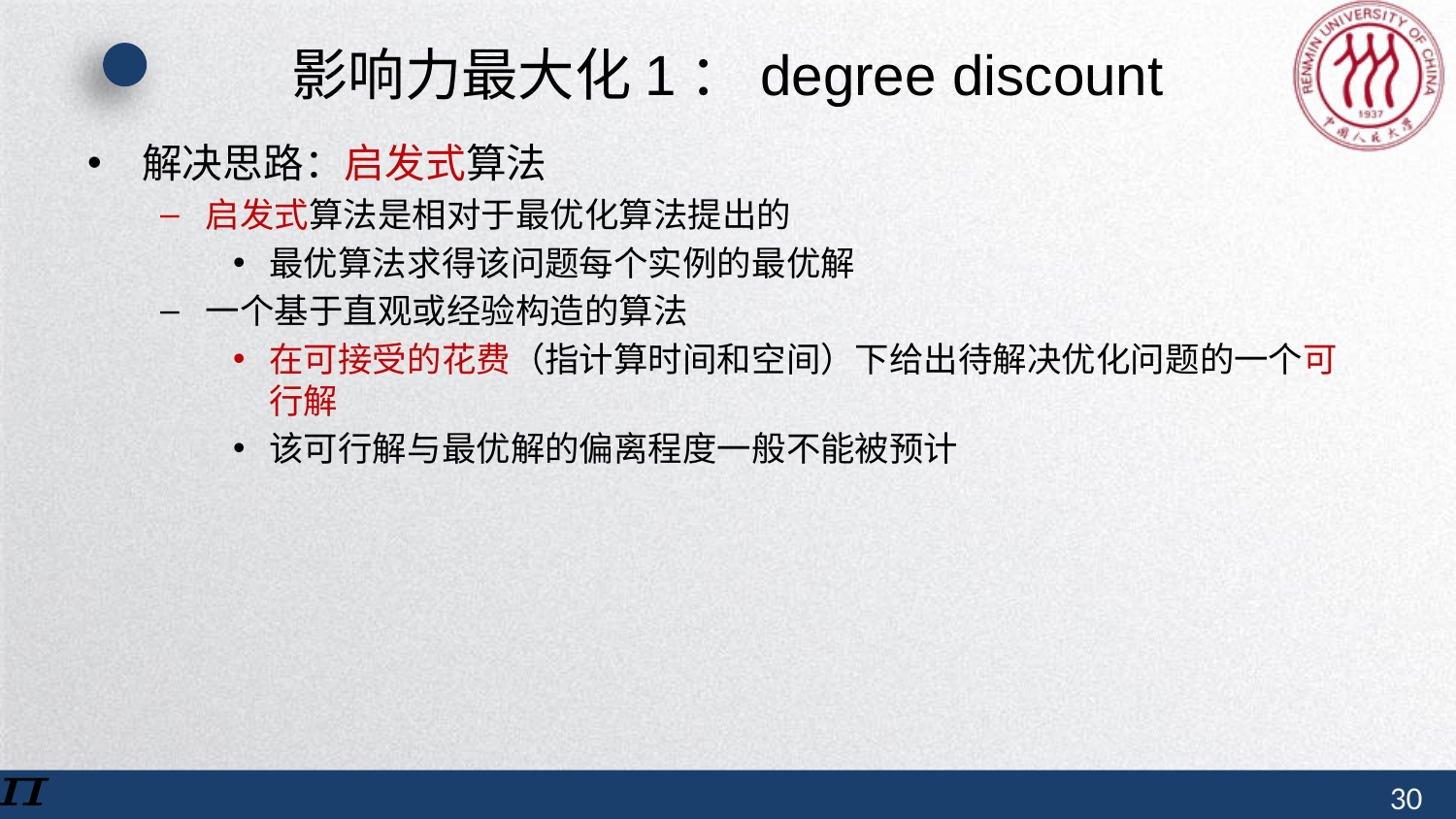

# 影响力最大化1：degree discount
解决思路：启发式算法
启发式算法是相对于最优化算法提出的
最优算法求得该问题每个实例的最优解
一个基于直观或经验构造的算法
在可接受的花费（指计算时间和空间）下给出待解决优化问题的一个可行解
该可行解与最优解的偏离程度一般不能被预计